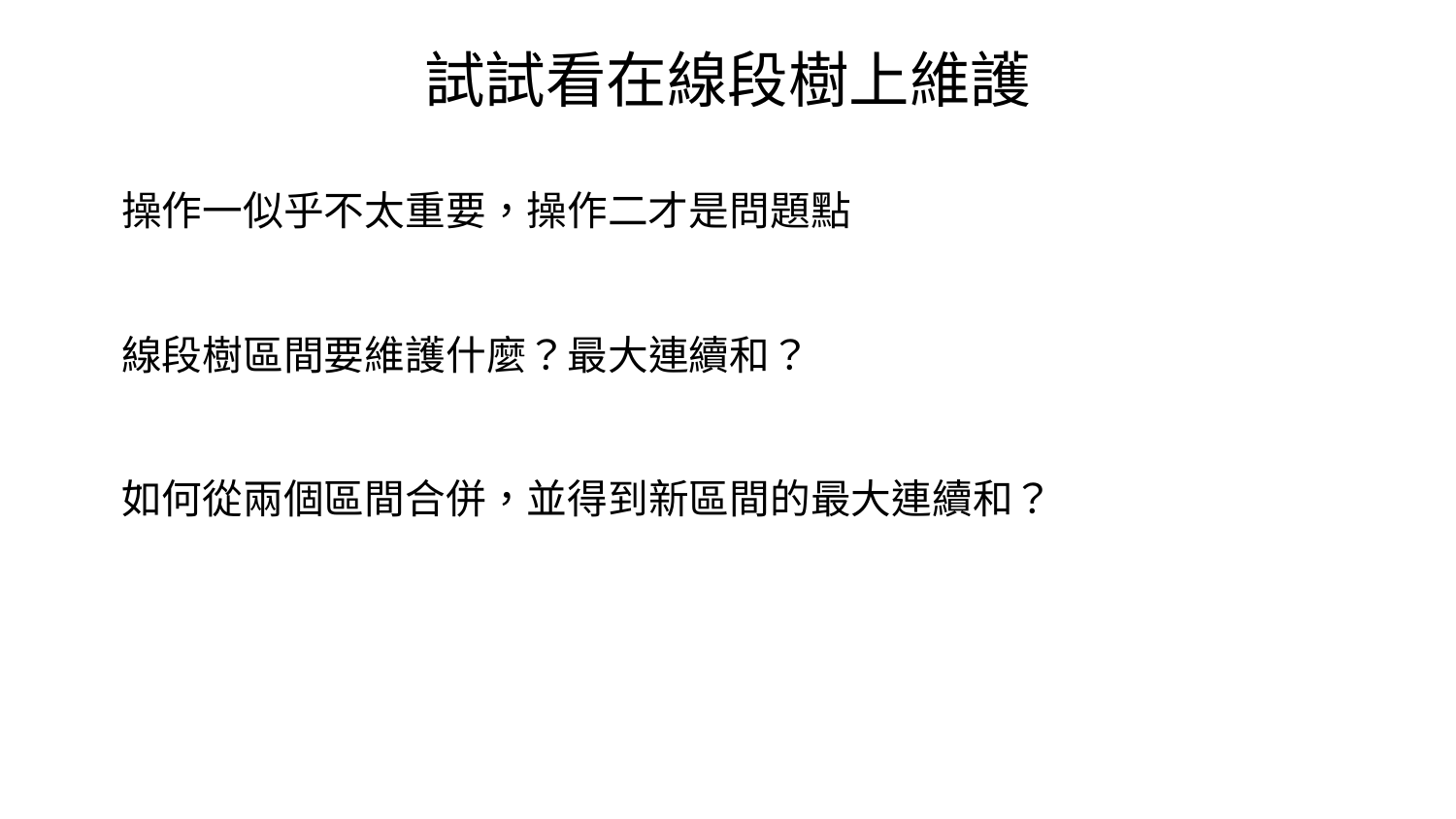

試試看在線段樹上維護
操作一似乎不太重要，操作二才是問題點
線段樹區間要維護什麼？最大連續和？
如何從兩個區間合併，並得到新區間的最大連續和？